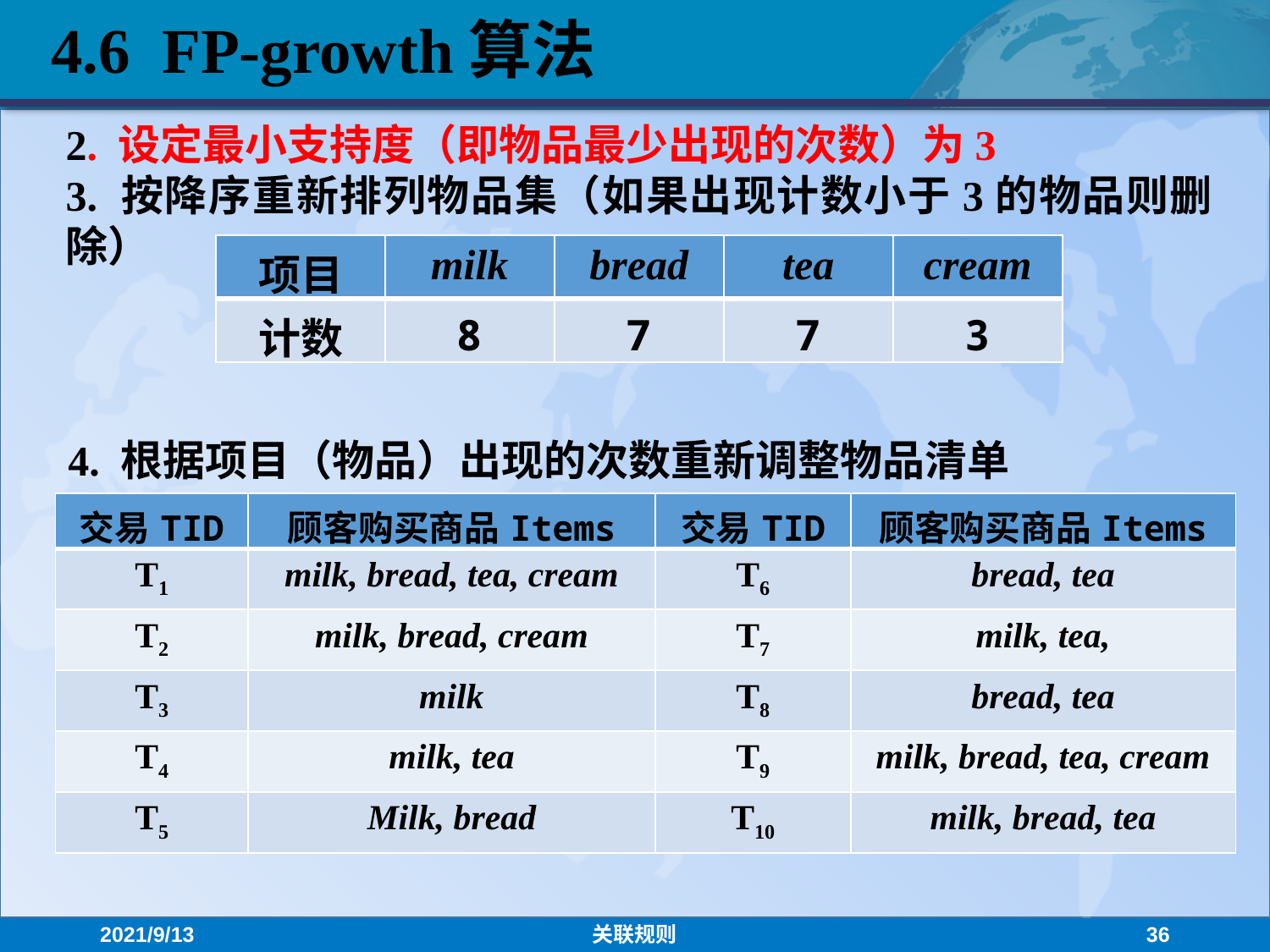

4.6  FP-growth算法
2. 设定最小支持度（即物品最少出现的次数）为3
3. 按降序重新排列物品集（如果出现计数小于3的物品则删除）
| 项目 | milk | bread | tea | cream |
| --- | --- | --- | --- | --- |
| 计数 | 8 | 7 | 7 | 3 |
4. 根据项目（物品）出现的次数重新调整物品清单
| 交易TID | 顾客购买商品Items | 交易TID | 顾客购买商品Items |
| --- | --- | --- | --- |
| T1 | milk, bread, tea, cream | T6 | bread, tea |
| T2 | milk, bread, cream | T7 | milk, tea, |
| T3 | milk | T8 | bread, tea |
| T4 | milk, tea | T9 | milk, bread, tea, cream |
| T5 | Milk, bread | T10 | milk, bread, tea |
2021/9/13
关联规则
36